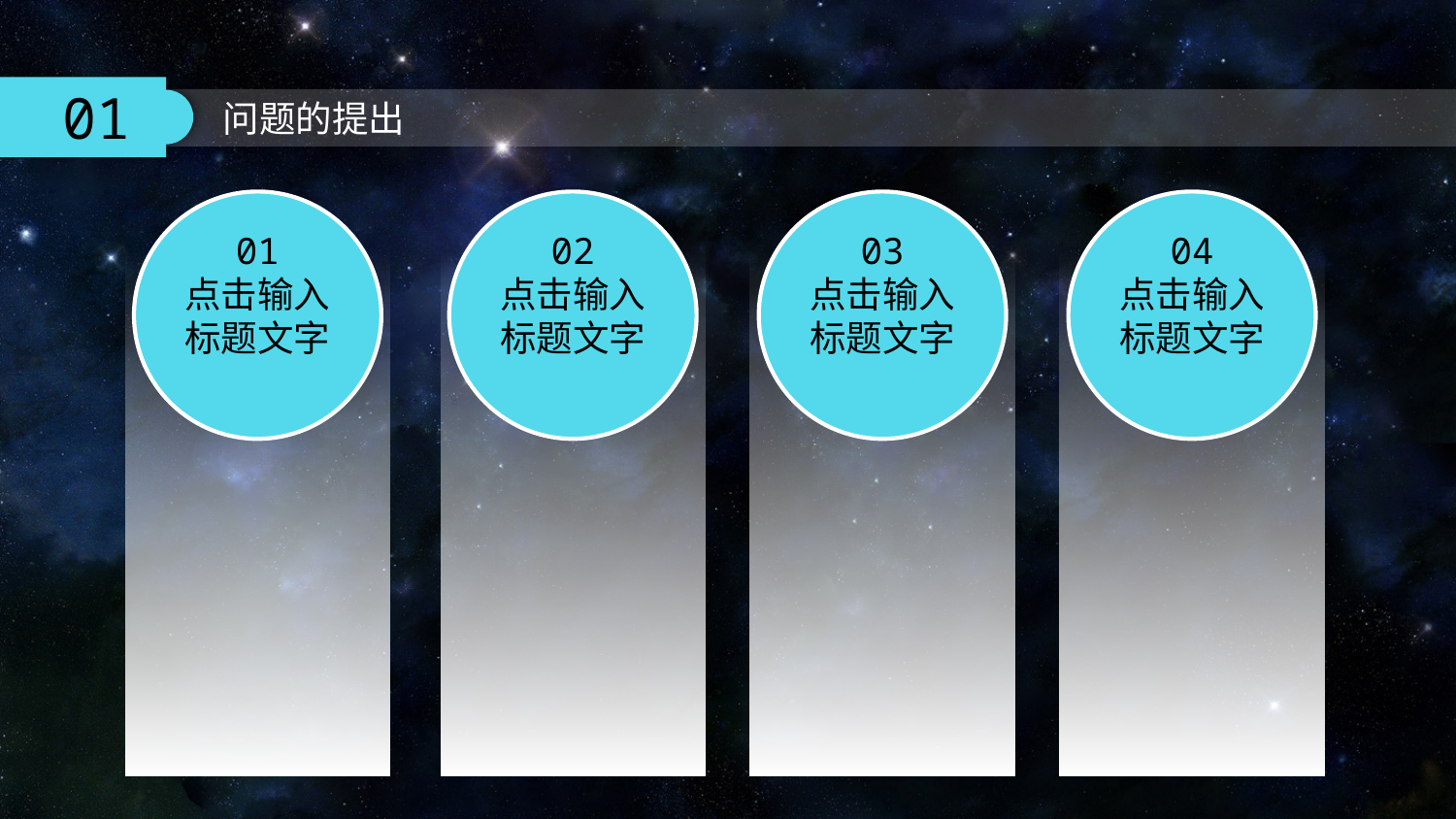

01
点击输入
标题文字

02
点击输入
标题文字

03
点击输入
标题文字

04
点击输入
标题文字